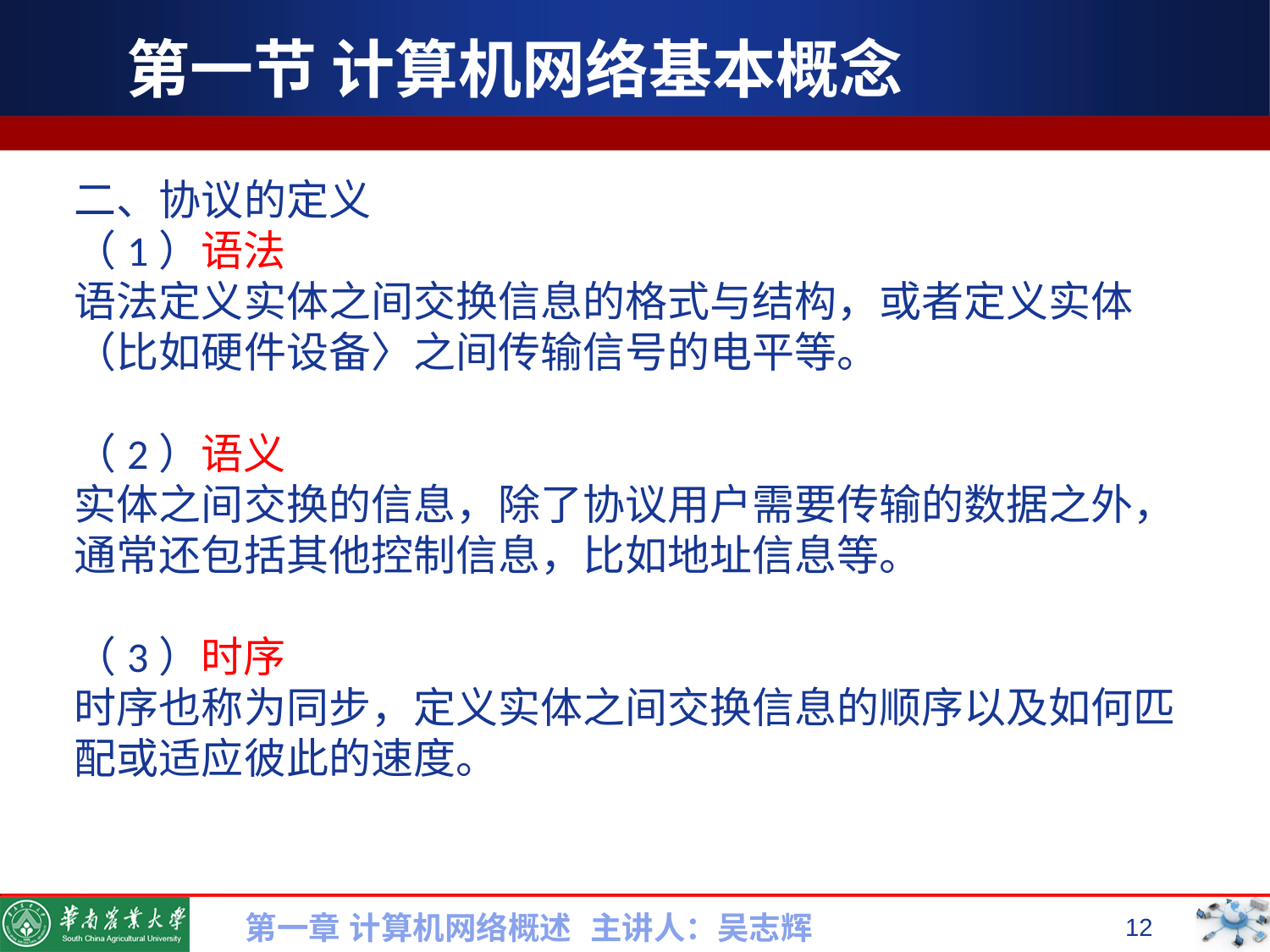

# 第一节 计算机网络基本概念
二、协议的定义
（1）语法
语法定义实体之间交换信息的格式与结构，或者定义实体（比如硬件设备〉之间传输信号的电平等。

（2）语义
实体之间交换的信息，除了协议用户需要传输的数据之外，通常还包括其他控制信息，比如地址信息等。

（3）时序
时序也称为同步，定义实体之间交换信息的顺序以及如何匹配或适应彼此的速度。
第一章 计算机网络概述  主讲人：吴志辉
12